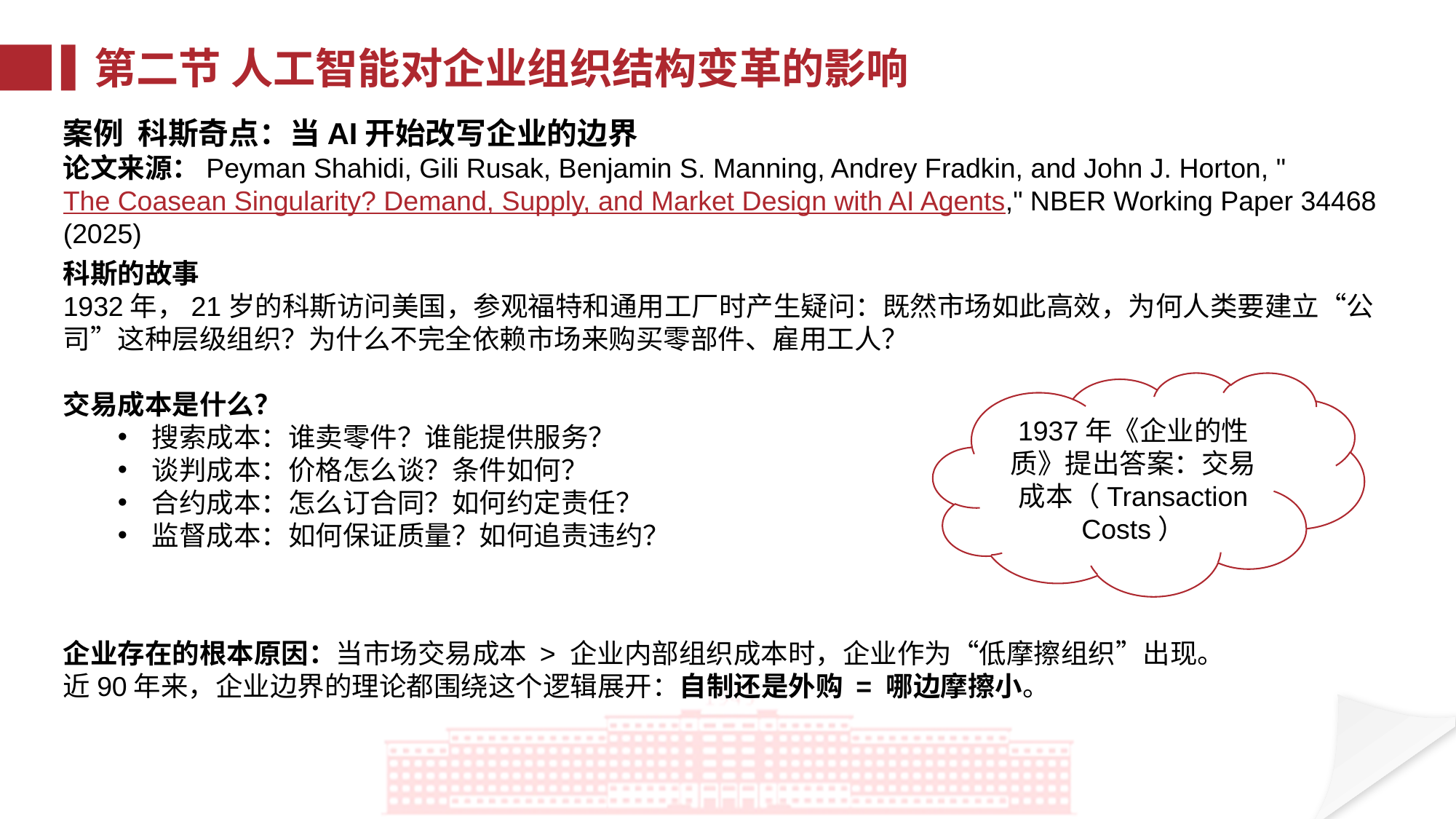

第二节 人工智能对企业组织结构变革的影响
案例  科斯奇点：当AI开始改写企业的边界
论文来源：Peyman Shahidi, Gili Rusak, Benjamin S. Manning, Andrey Fradkin, and John J. Horton, "The Coasean Singularity? Demand, Supply, and Market Design with AI Agents," NBER Working Paper 34468 (2025)
科斯的故事
1932年，21岁的科斯访问美国，参观福特和通用工厂时产生疑问：既然市场如此高效，为何人类要建立“公司”这种层级组织？为什么不完全依赖市场来购买零部件、雇用工人？

交易成本是什么？
搜索成本：谁卖零件？谁能提供服务？
谈判成本：价格怎么谈？条件如何？
合约成本：怎么订合同？如何约定责任？
监督成本：如何保证质量？如何追责违约？
1937年《企业的性质》提出答案：交易成本（Transaction Costs）
企业存在的根本原因：当市场交易成本 > 企业内部组织成本时，企业作为“低摩擦组织”出现。
近90年来，企业边界的理论都围绕这个逻辑展开：自制还是外购 = 哪边摩擦小。